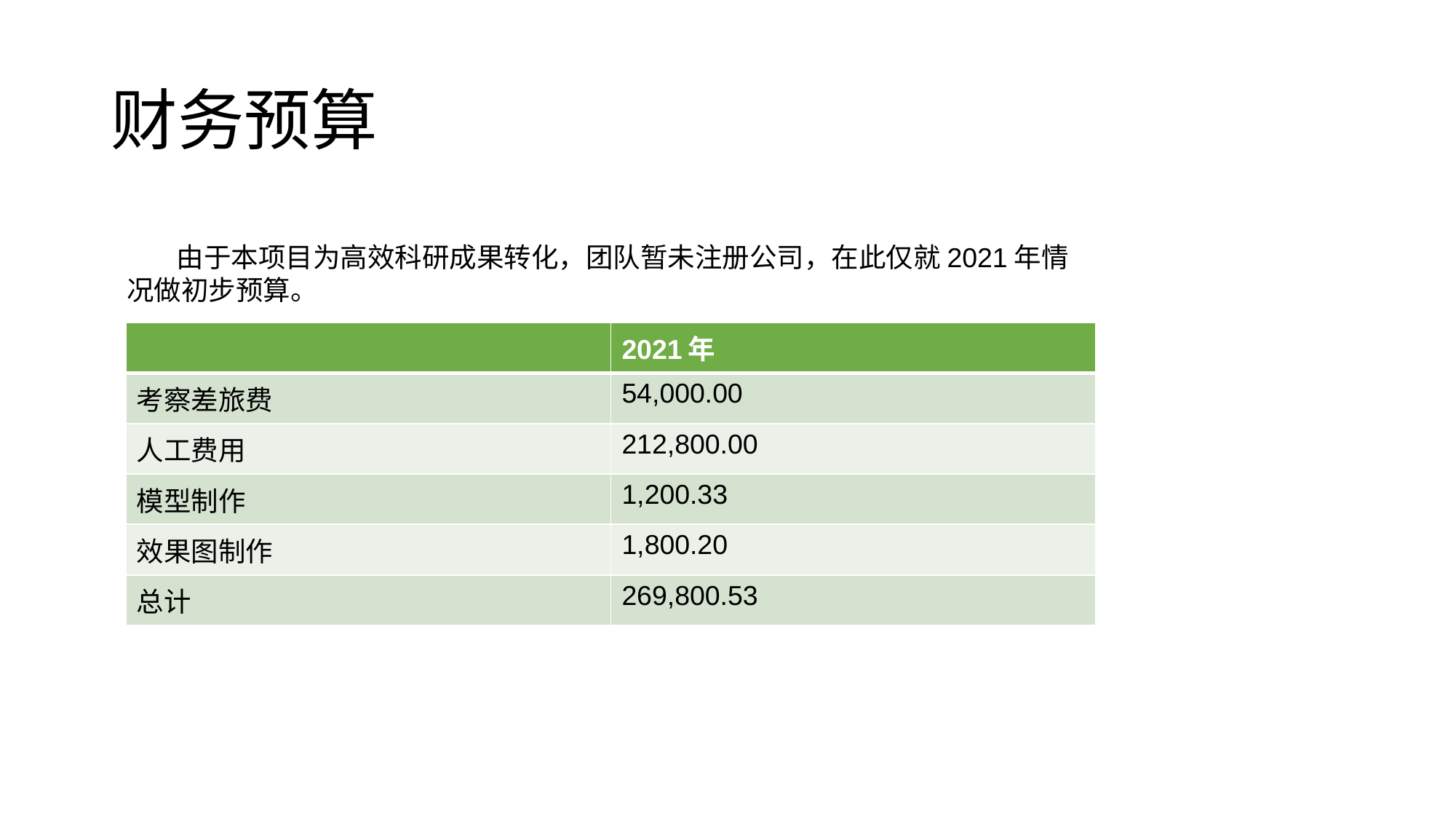

# 财务预算
       由于本项目为高效科研成果转化，团队暂未注册公司，在此仅就2021年情况做初步预算。
|  | 2021年 |
| --- | --- |
| 考察差旅费 | 54,000.00 |
| 人工费用 | 212,800.00 |
| 模型制作 | 1,200.33 |
| 效果图制作 | 1,800.20 |
| 总计 | 269,800.53 |